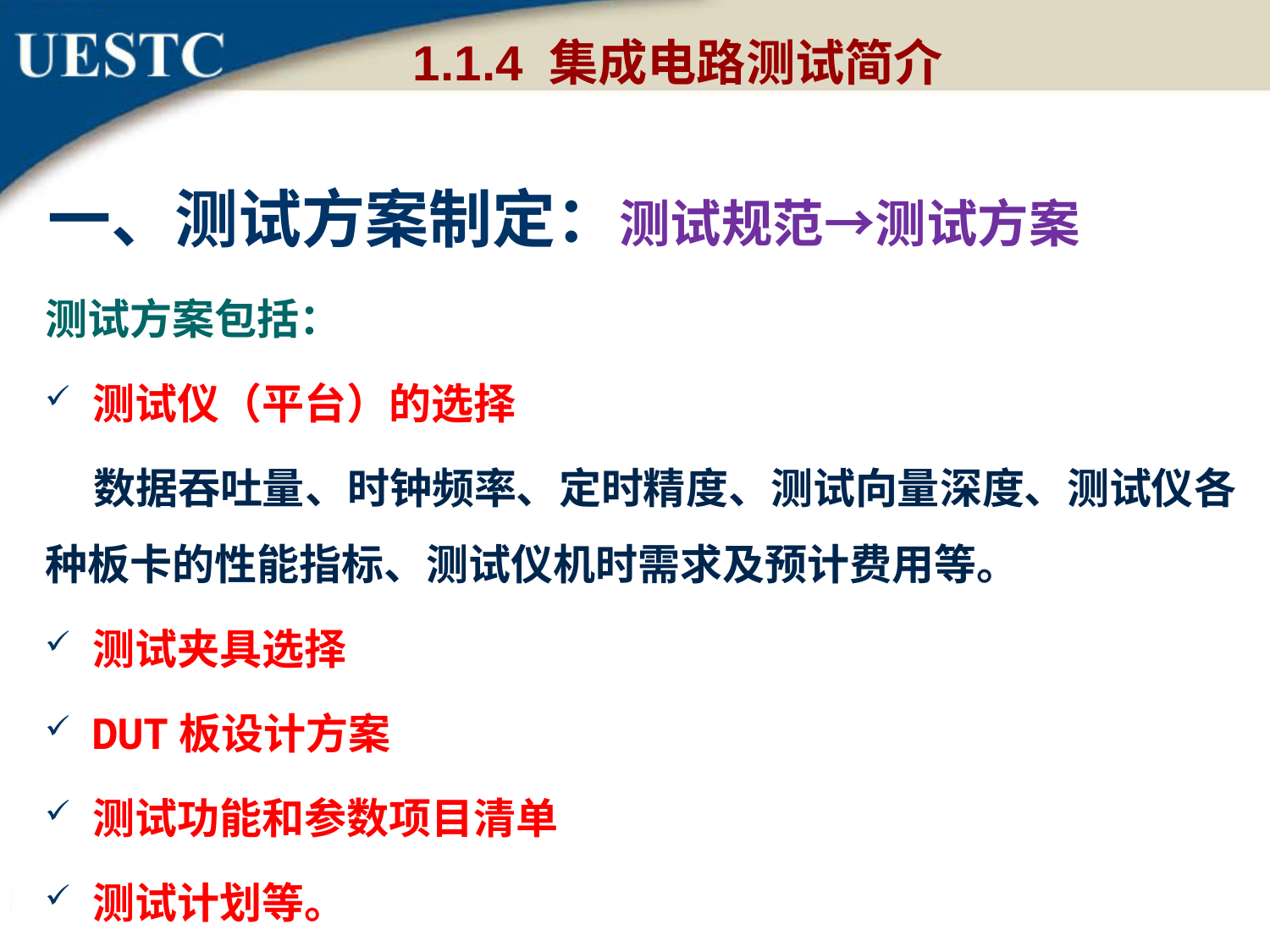

1.1.4 集成电路测试简介
一、测试方案制定：测试规范→测试方案
测试方案包括：
测试仪（平台）的选择
    数据吞吐量、时钟频率、定时精度、测试向量深度、测试仪各种板卡的性能指标、测试仪机时需求及预计费用等。
测试夹具选择
DUT板设计方案
测试功能和参数项目清单
测试计划等。
二、数字集成电路测试技术